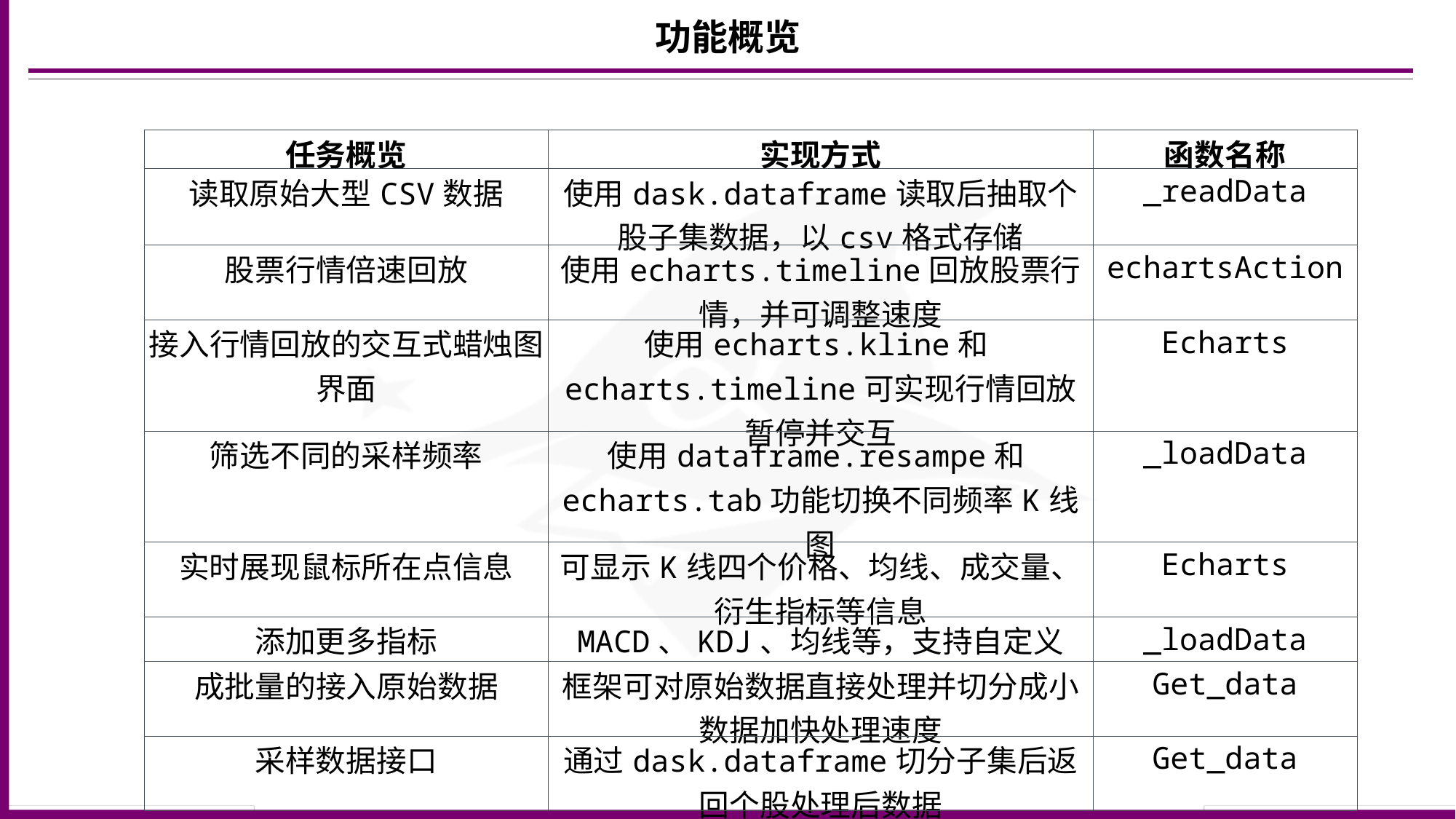

功能概览

| 任务概览 | 实现方式 | 函数名称 |
| --- | --- | --- |
| 读取原始大型CSV数据 | 使用dask.dataframe读取后抽取个股子集数据，以csv格式存储 | \_readData |
| 股票行情倍速回放 | 使用echarts.timeline回放股票行情，并可调整速度 | echartsAction |
| 接入行情回放的交互式蜡烛图界面 | 使用echarts.kline和echarts.timeline可实现行情回放暂停并交互 | Echarts |
| 筛选不同的采样频率 | 使用dataframe.resampe和echarts.tab功能切换不同频率K线图 | \_loadData |
| 实时展现鼠标所在点信息 | 可显示K线四个价格、均线、成交量、衍生指标等信息 | Echarts |
| 添加更多指标 | MACD、KDJ、均线等，支持自定义 | \_loadData |
| 成批量的接入原始数据 | 框架可对原始数据直接处理并切分成小数据加快处理速度 | Get\_data |
| 采样数据接口 | 通过dask.dataframe切分子集后返回个股处理后数据 | Get\_data |